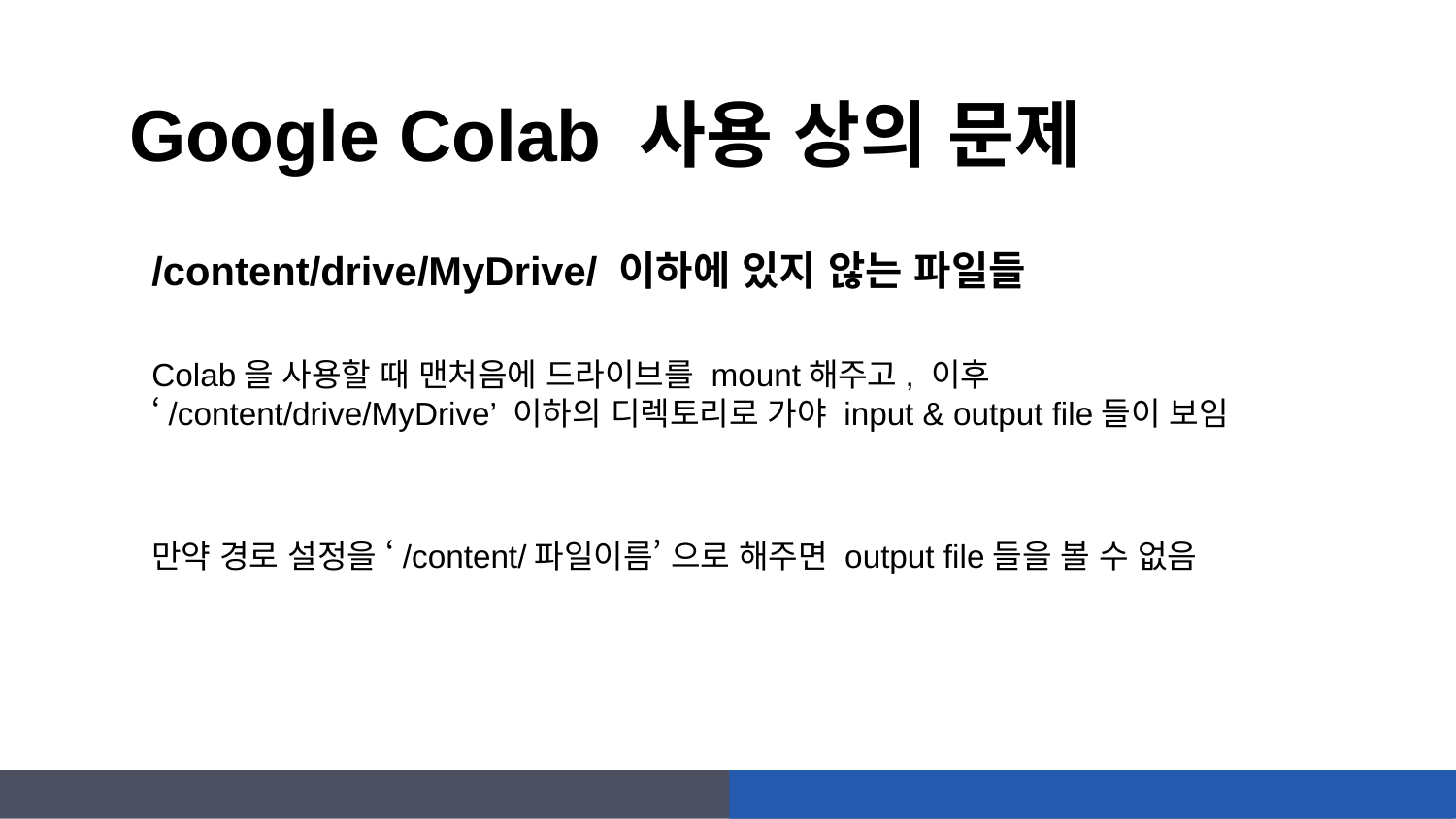

# Google Colab 사용 상의 문제
/content/drive/MyDrive/ 이하에 있지 않는 파일들
Colab을 사용할 때 맨처음에 드라이브를 mount해주고, 이후 ‘/content/drive/MyDrive’ 이하의 디렉토리로 가야 input & output file들이 보임

만약 경로 설정을 ‘/content/파일이름’ 으로 해주면 output file들을 볼 수 없음